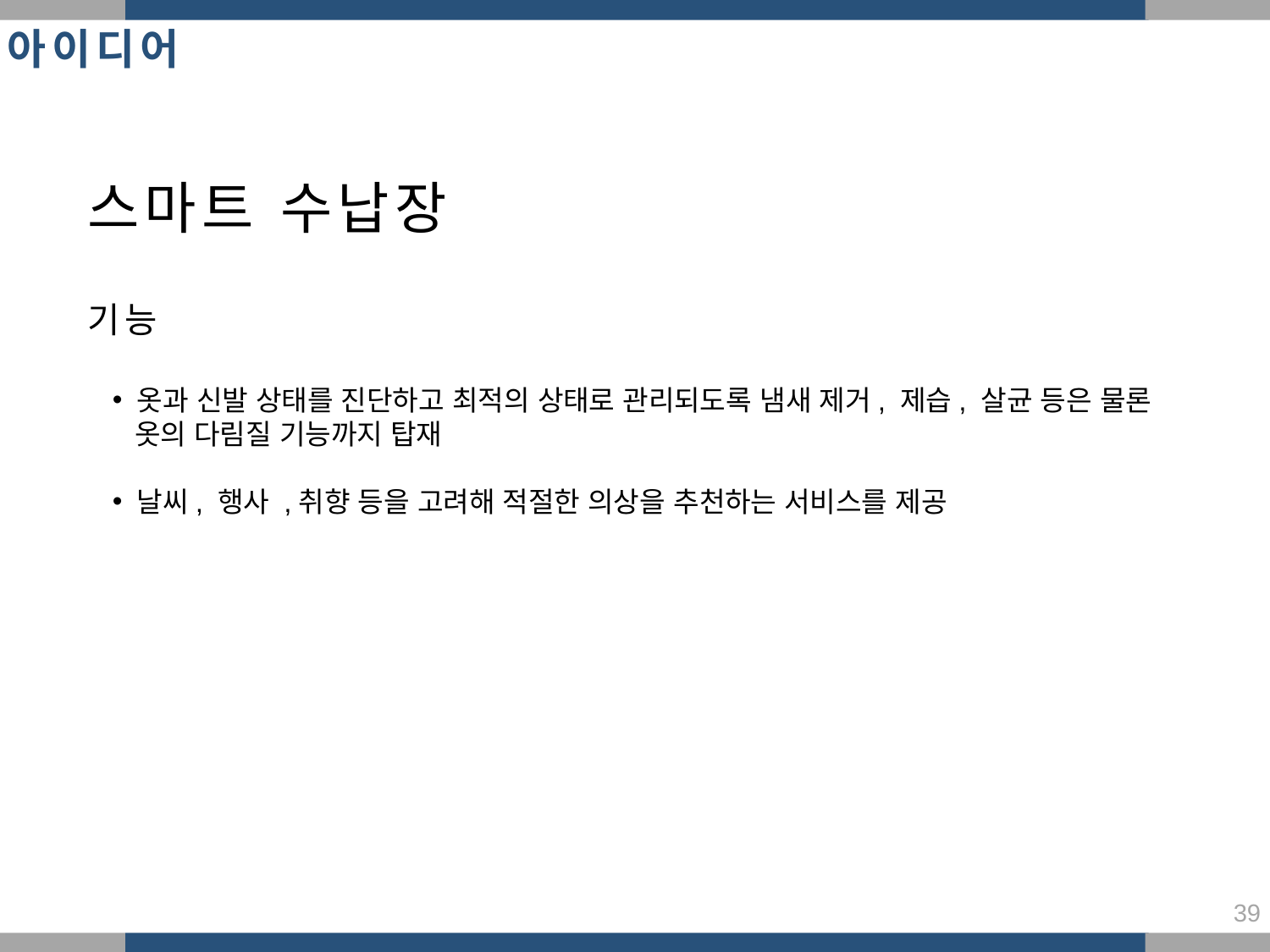

아이디어
스마트 수납장
기능
 옷과 신발 상태를 진단하고 최적의 상태로 관리되도록 냄새 제거, 제습, 살균 등은 물론
  옷의 다림질 기능까지 탑재

 날씨, 행사 ,취향 등을 고려해 적절한 의상을 추천하는 서비스를 제공
39